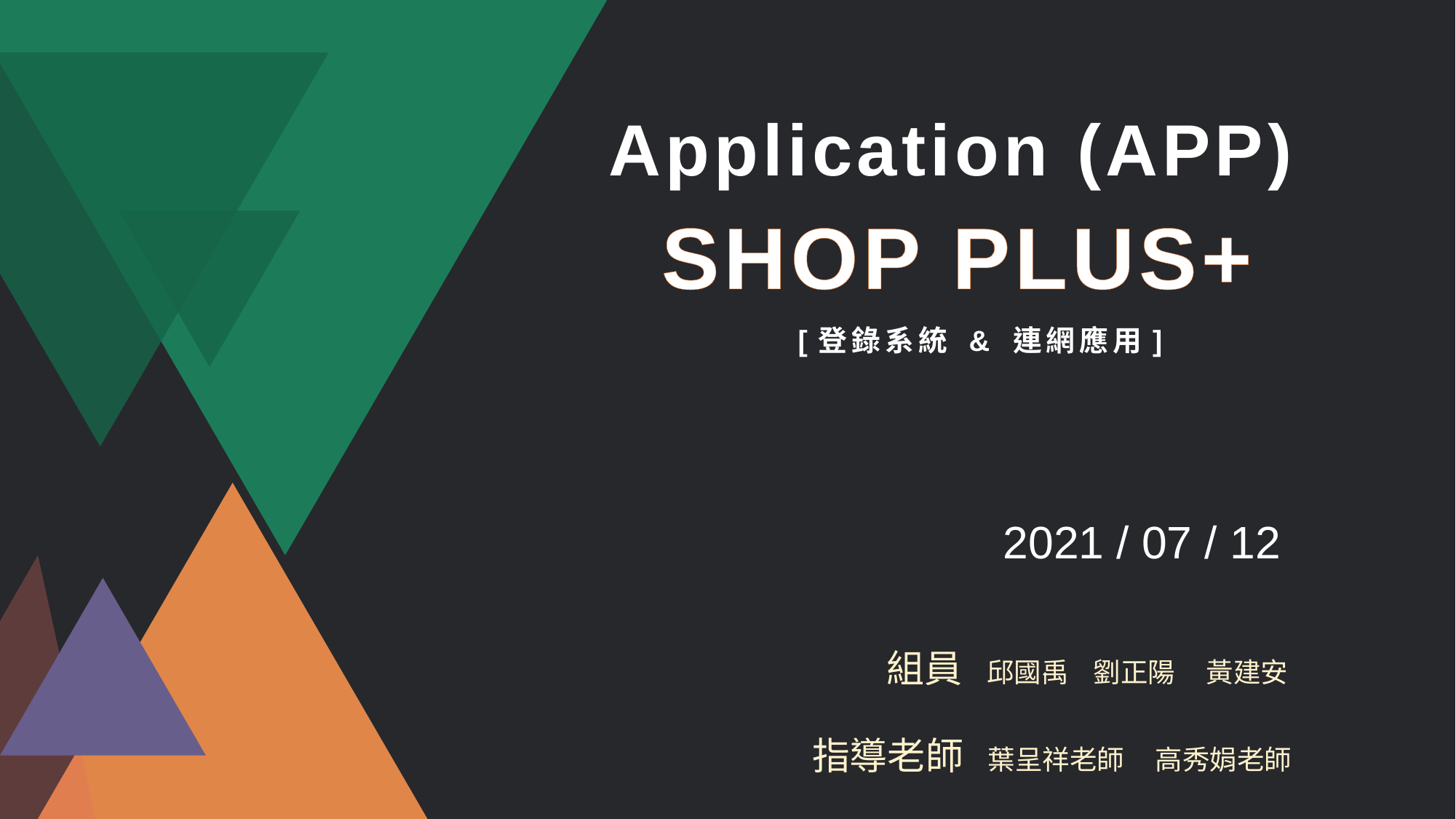

# Application (APP) SHOP PLUS+ [登錄系統 & 連網應用]
2021 / 07 / 12
           組員    邱國禹    劉正陽     黃建安

指導老師    葉呈祥老師     高秀娟老師